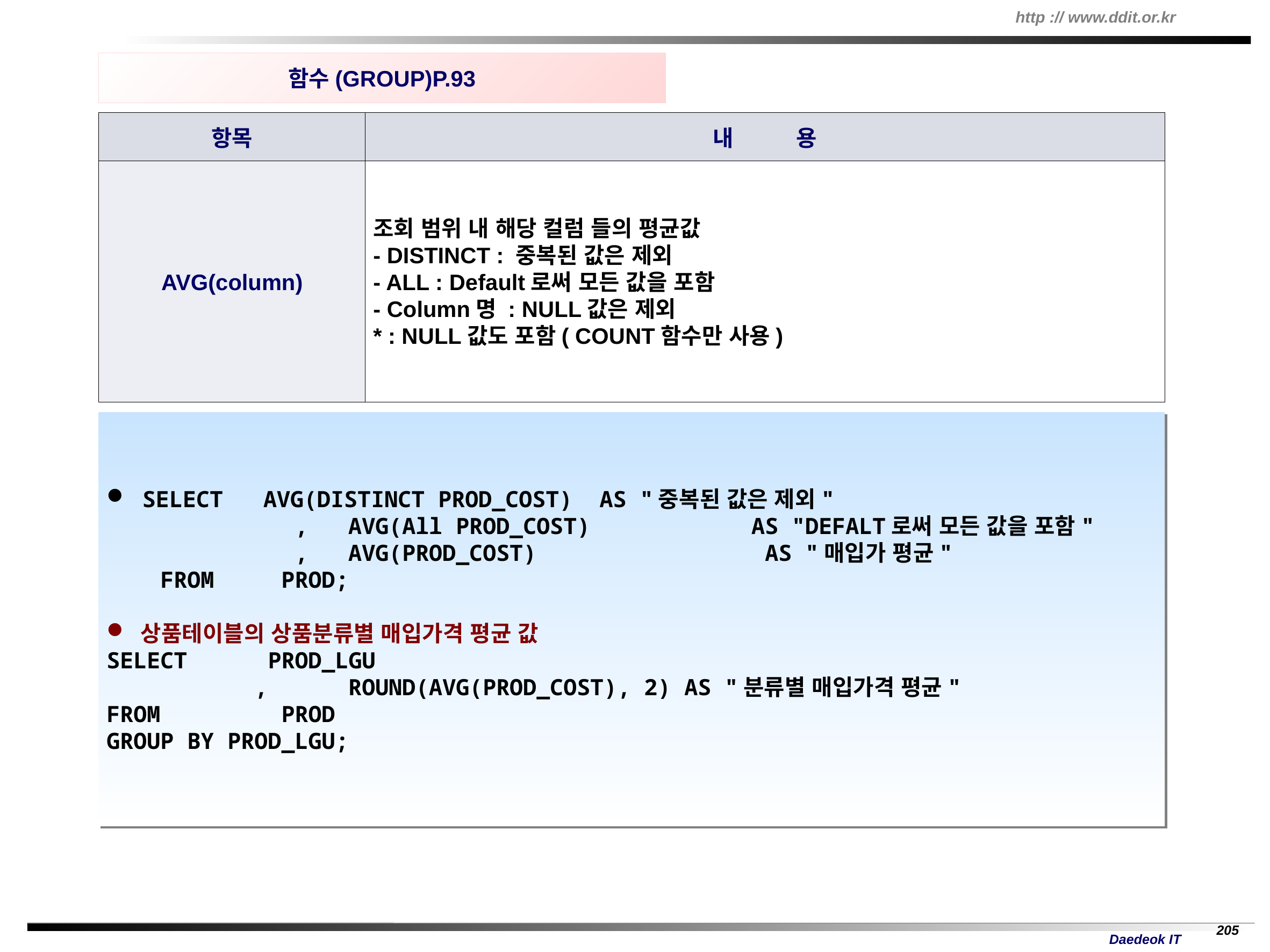

함수(GROUP)P.93
항목
내          용
AVG(column)
조회 범위 내 해당 컬럼 들의 평균값
- DISTINCT : 중복된 값은 제외
- ALL : Default로써 모든 값을 포함
- Column명 : NULL값은 제외
* : NULL값도 포함( COUNT함수만 사용)
 SELECT   AVG(DISTINCT PROD_COST)  AS "중복된 값은 제외"
              ,   AVG(All PROD_COST)            AS "DEFALT로써 모든 값을 포함"
              ,   AVG(PROD_COST)                 AS "매입가 평균"
    FROM     PROD;

 상품테이블의 상품분류별 매입가격 평균 값
SELECT      PROD_LGU
           ,      ROUND(AVG(PROD_COST), 2) AS "분류별 매입가격 평균"
FROM         PROD
GROUP BY PROD_LGU;